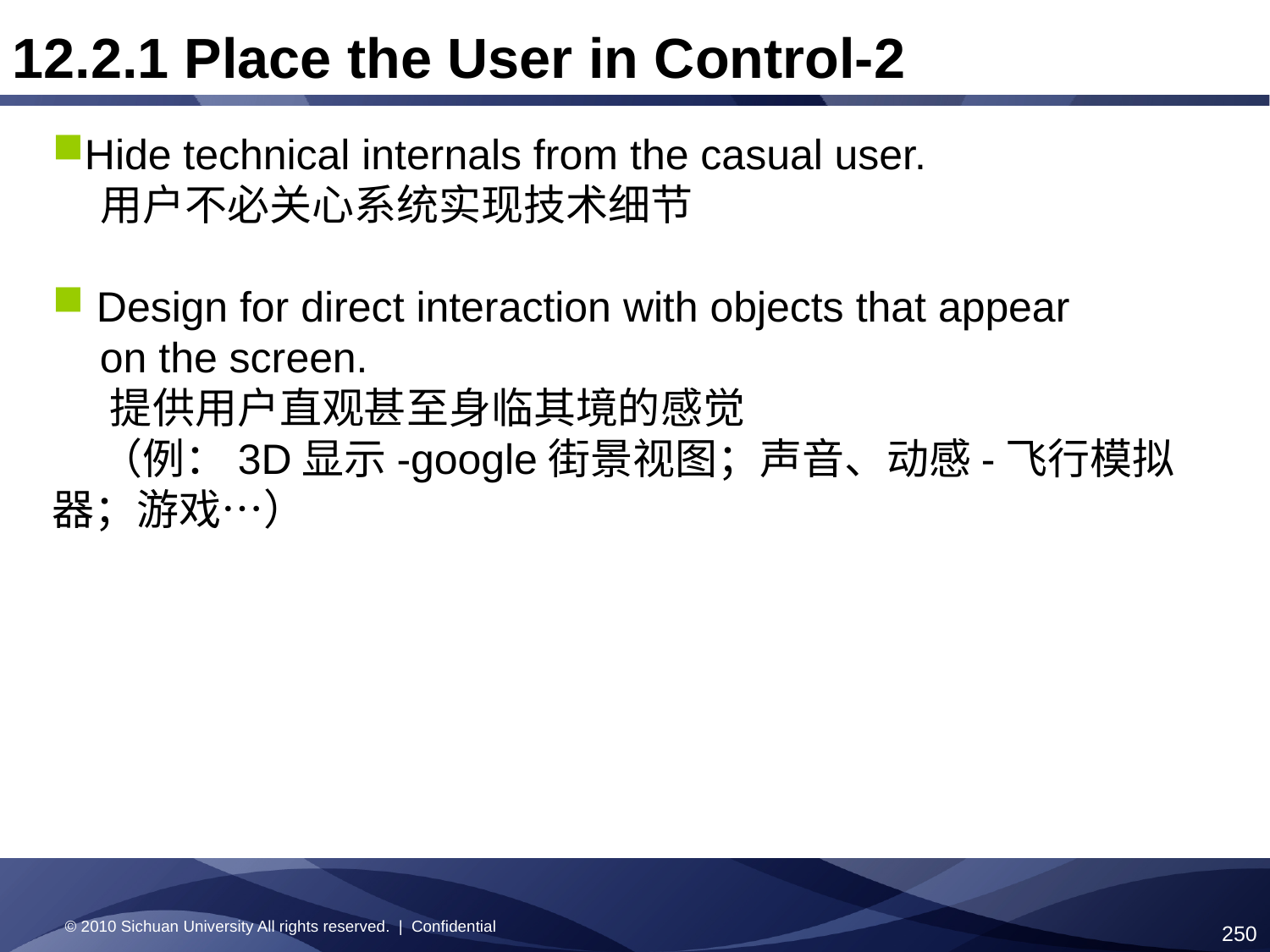

12.2.1 Place the User in Control-2
Hide technical internals from the casual user.
    用户不必关心系统实现技术细节

 Design for direct interaction with objects that appear
    on the screen.
     提供用户直观甚至身临其境的感觉
    （例：3D显示-google街景视图；声音、动感-飞行模拟器；游戏…）
© 2010 Sichuan University All rights reserved.  |  Confidential
250